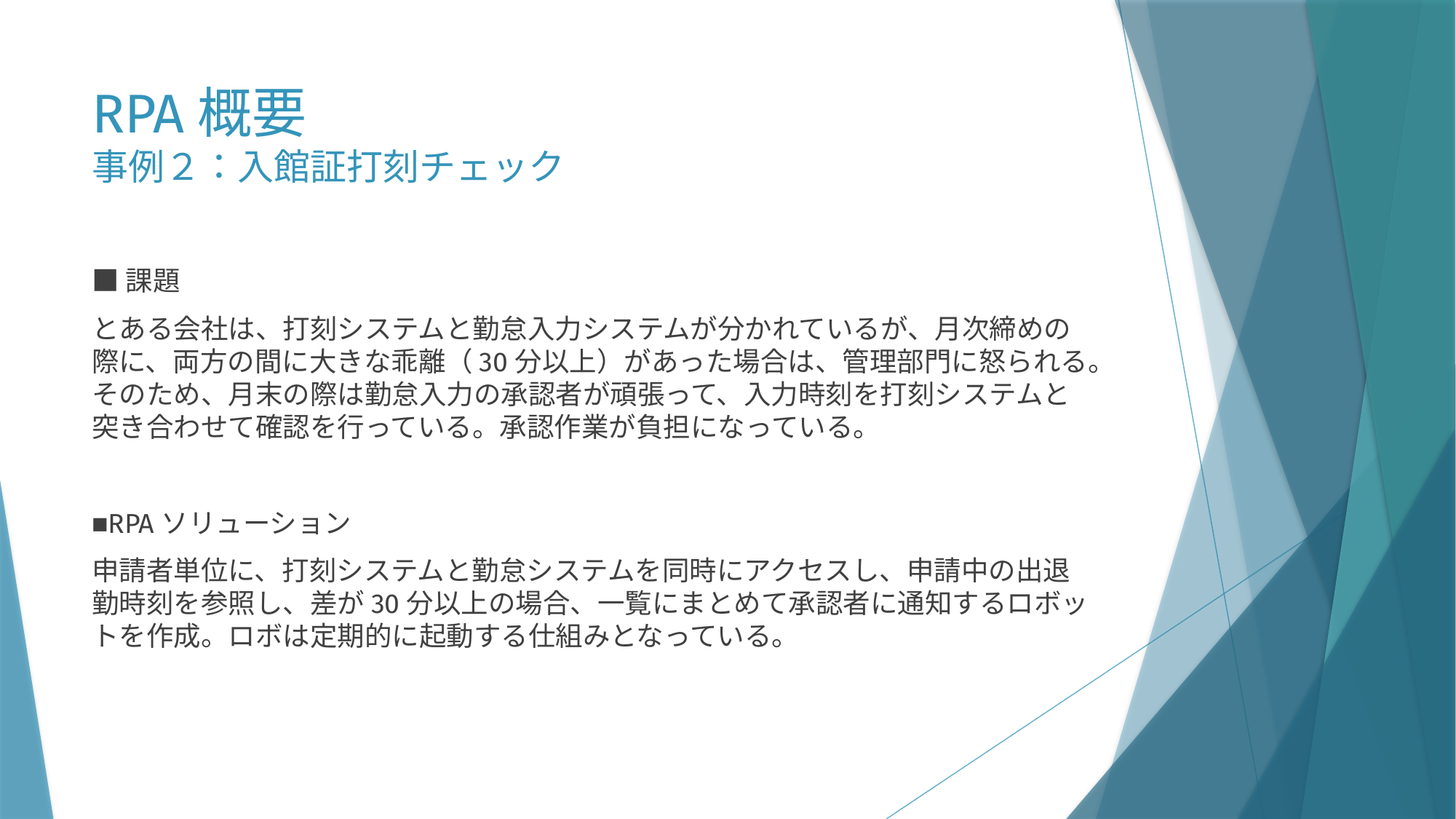

# RPA概要 事例２：入館証打刻チェック
■課題
とある会社は、打刻システムと勤怠入力システムが分かれているが、月次締めの際に、両方の間に大きな乖離（30分以上）があった場合は、管理部門に怒られる。そのため、月末の際は勤怠入力の承認者が頑張って、入力時刻を打刻システムと突き合わせて確認を行っている。承認作業が負担になっている。

■RPAソリューション
申請者単位に、打刻システムと勤怠システムを同時にアクセスし、申請中の出退勤時刻を参照し、差が30分以上の場合、一覧にまとめて承認者に通知するロボットを作成。ロボは定期的に起動する仕組みとなっている。